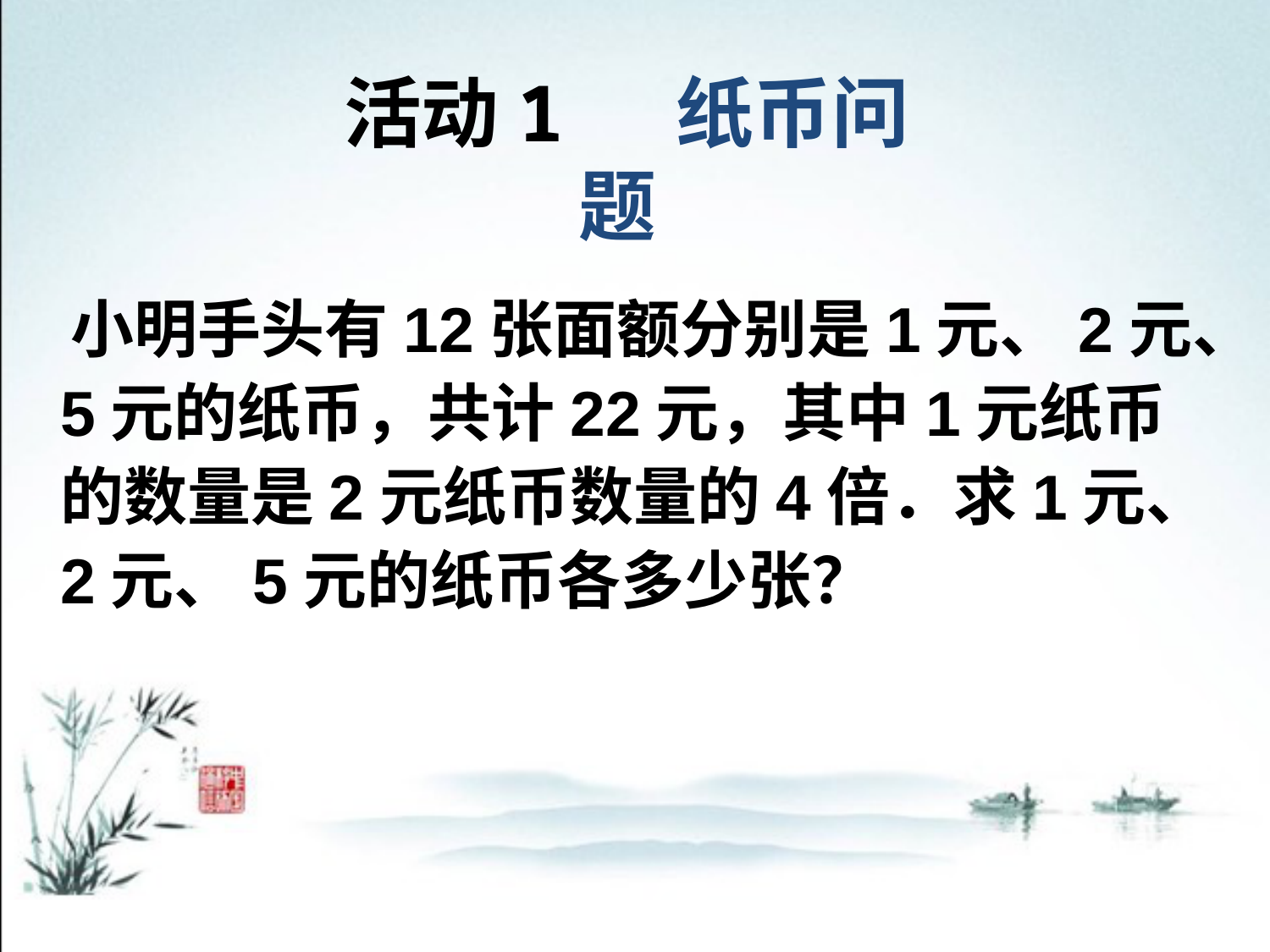

活动1  纸币问题
   小明手头有12张面额分别是1元、2元、5元的纸币，共计22元，其中1元纸币的数量是2元纸币数量的4倍．求1元、2元、5元的纸币各多少张？